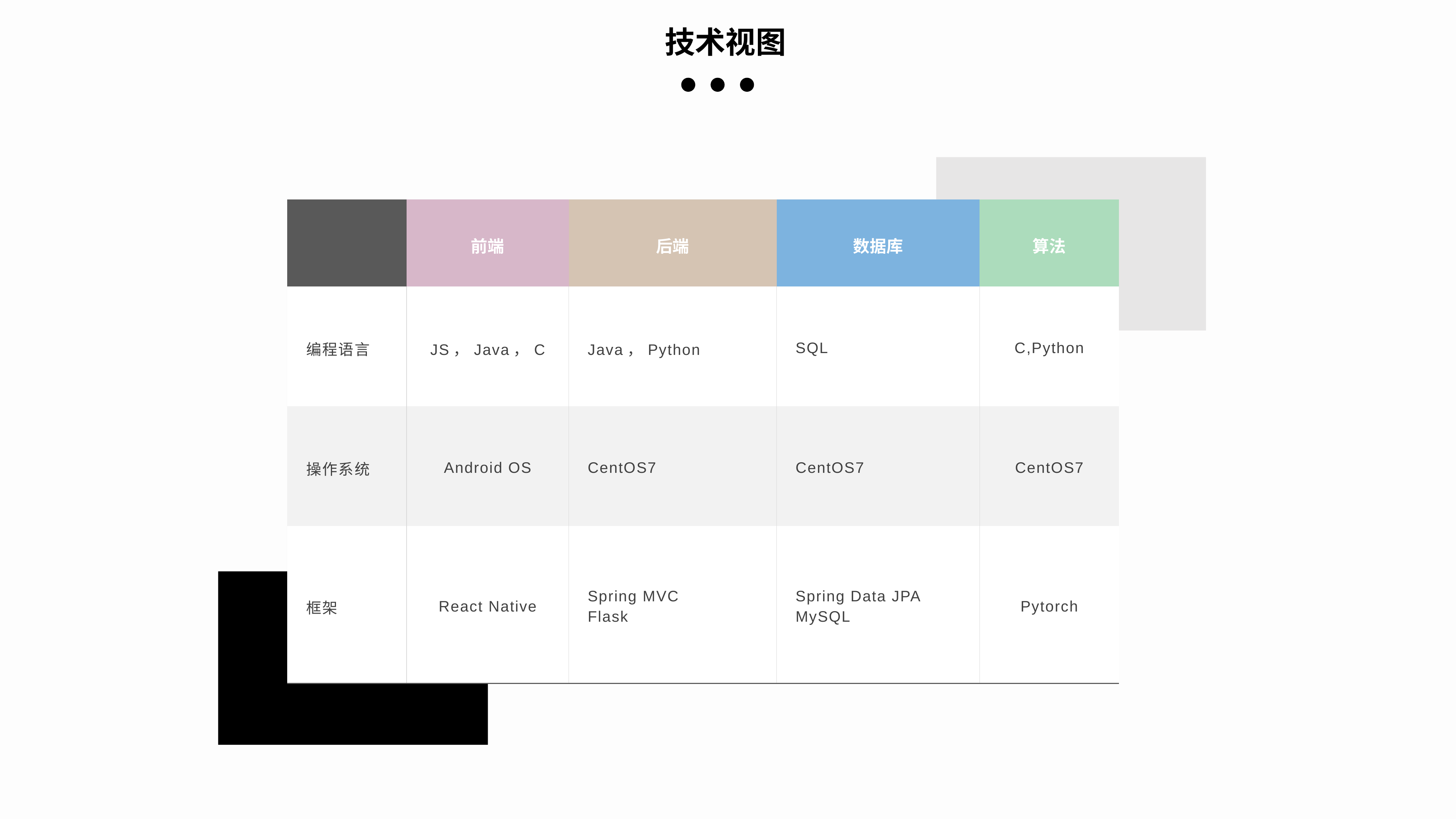

技术视图

|  | 前端 | 后端 | 数据库 | 算法 |
| --- | --- | --- | --- | --- |
| 编程语言 | JS，Java，C | Java，Python | SQL | C,Python |
| 操作系统 | Android OS | CentOS7 | CentOS7 | CentOS7 |
| 框架 | React Native | Spring MVC Flask | Spring Data JPA MySQL | Pytorch |